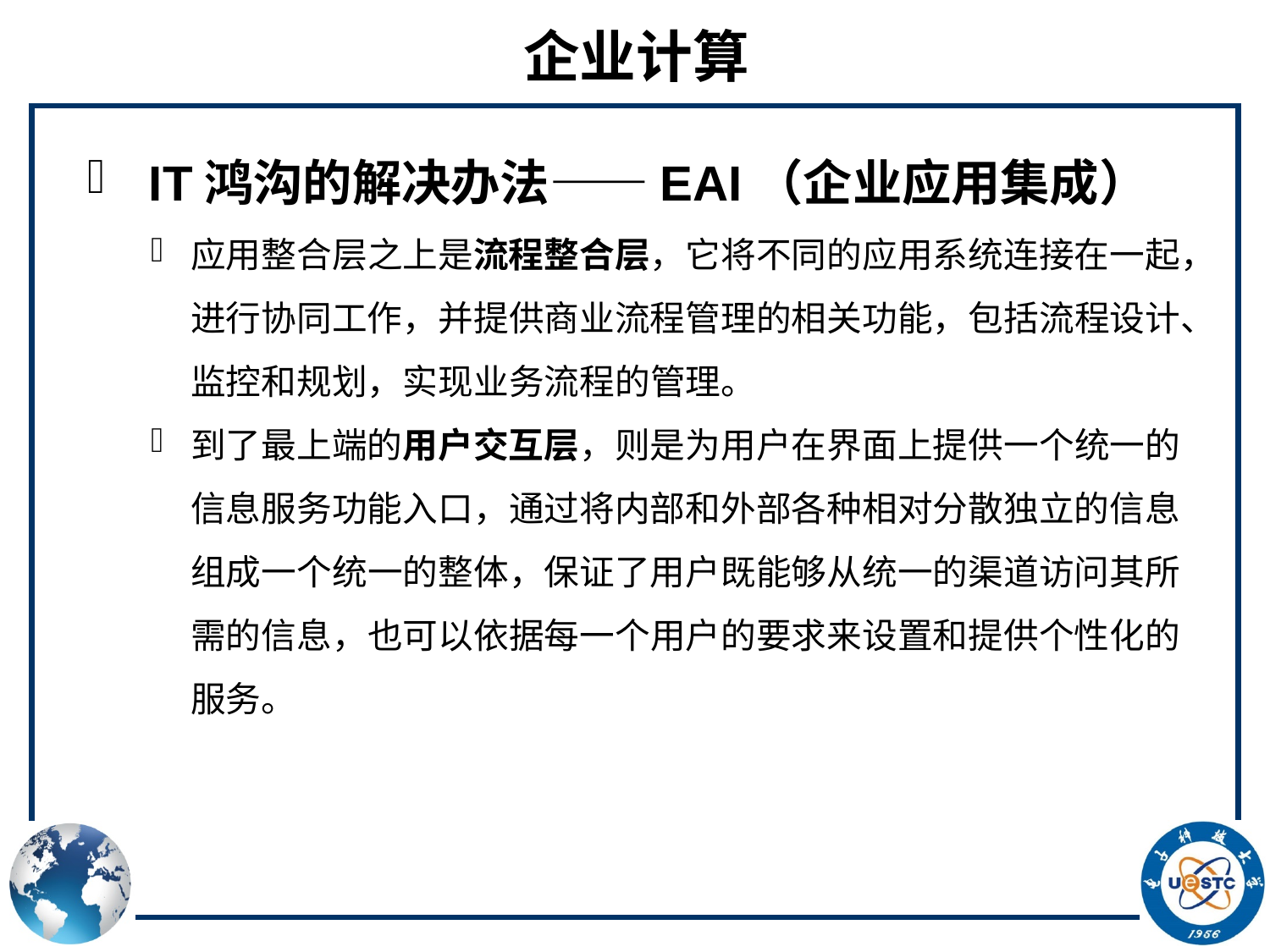

# 企业计算
 IT鸿沟的解决办法——EAI（企业应用集成）
应用整合层之上是流程整合层，它将不同的应用系统连接在一起，进行协同工作，并提供商业流程管理的相关功能，包括流程设计、监控和规划，实现业务流程的管理。
到了最上端的用户交互层，则是为用户在界面上提供一个统一的信息服务功能入口，通过将内部和外部各种相对分散独立的信息组成一个统一的整体，保证了用户既能够从统一的渠道访问其所需的信息，也可以依据每一个用户的要求来设置和提供个性化的服务。